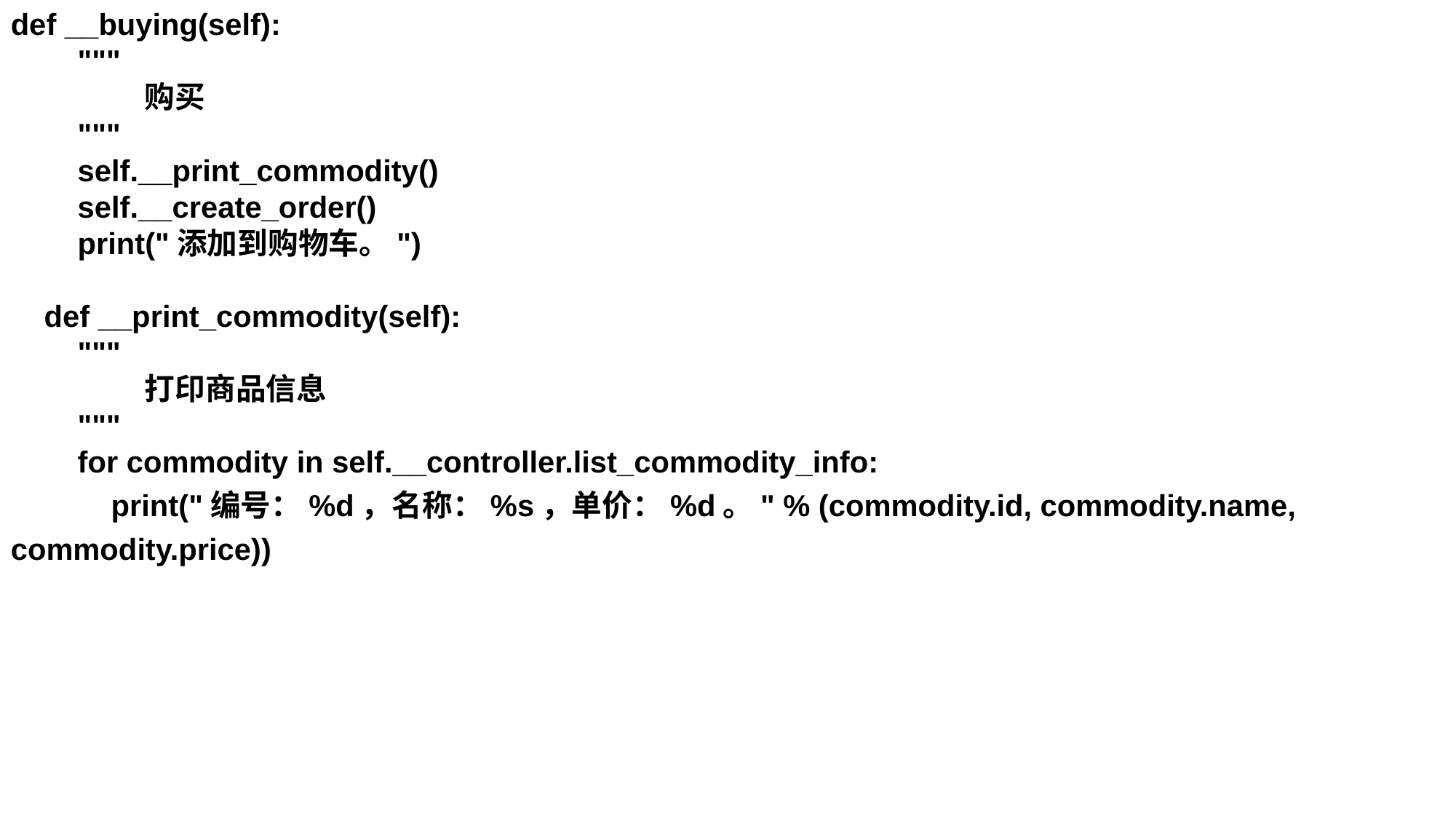

def __buying(self):
        """
            购买
        """
        self.__print_commodity()
        self.__create_order()
        print("添加到购物车。")

    def __print_commodity(self):
        """
            打印商品信息
        """
        for commodity in self.__controller.list_commodity_info:
            print("编号：%d，名称：%s，单价：%d。" % (commodity.id, commodity.name, commodity.price))